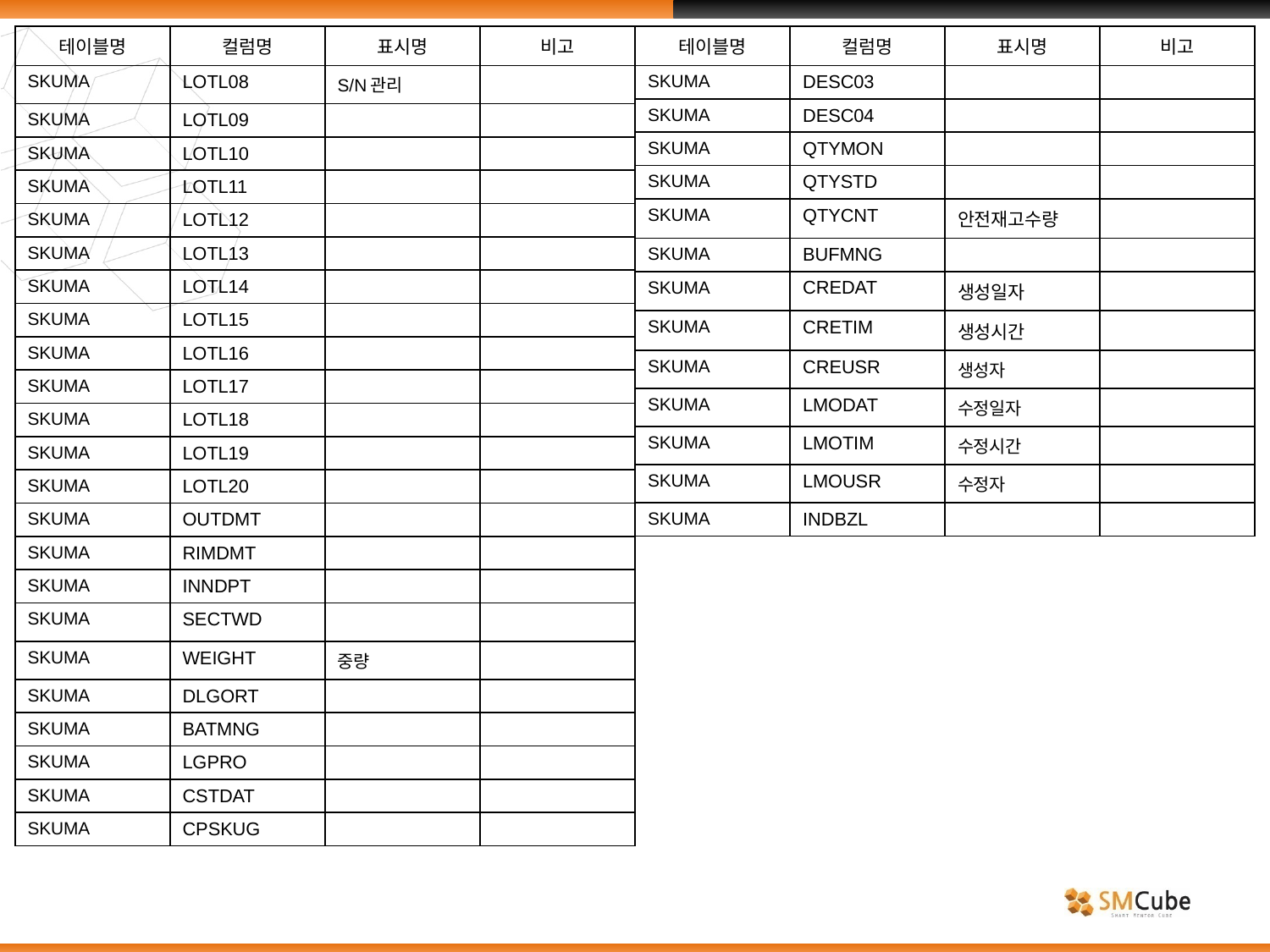

| 테이블명 | 컬럼명 | 표시명 | 비고 |
| --- | --- | --- | --- |
| SKUMA | LOTL08 | S/N관리 |  |
| SKUMA | LOTL09 |  |  |
| SKUMA | LOTL10 |  |  |
| SKUMA | LOTL11 |  |  |
| SKUMA | LOTL12 |  |  |
| SKUMA | LOTL13 |  |  |
| SKUMA | LOTL14 |  |  |
| SKUMA | LOTL15 |  |  |
| SKUMA | LOTL16 |  |  |
| SKUMA | LOTL17 |  |  |
| SKUMA | LOTL18 |  |  |
| SKUMA | LOTL19 |  |  |
| SKUMA | LOTL20 |  |  |
| SKUMA | OUTDMT |  |  |
| SKUMA | RIMDMT |  |  |
| SKUMA | INNDPT |  |  |
| SKUMA | SECTWD |  |  |
| SKUMA | WEIGHT | 중량 |  |
| SKUMA | DLGORT |  |  |
| SKUMA | BATMNG |  |  |
| SKUMA | LGPRO |  |  |
| SKUMA | CSTDAT |  |  |
| SKUMA | CPSKUG |  |  |
| 테이블명 | 컬럼명 | 표시명 | 비고 |
| --- | --- | --- | --- |
| SKUMA | DESC03 |  |  |
| SKUMA | DESC04 |  |  |
| SKUMA | QTYMON |  |  |
| SKUMA | QTYSTD |  |  |
| SKUMA | QTYCNT | 안전재고수량 |  |
| SKUMA | BUFMNG |  |  |
| SKUMA | CREDAT | 생성일자 |  |
| SKUMA | CRETIM | 생성시간 |  |
| SKUMA | CREUSR | 생성자 |  |
| SKUMA | LMODAT | 수정일자 |  |
| SKUMA | LMOTIM | 수정시간 |  |
| SKUMA | LMOUSR | 수정자 |  |
| SKUMA | INDBZL |  |  |